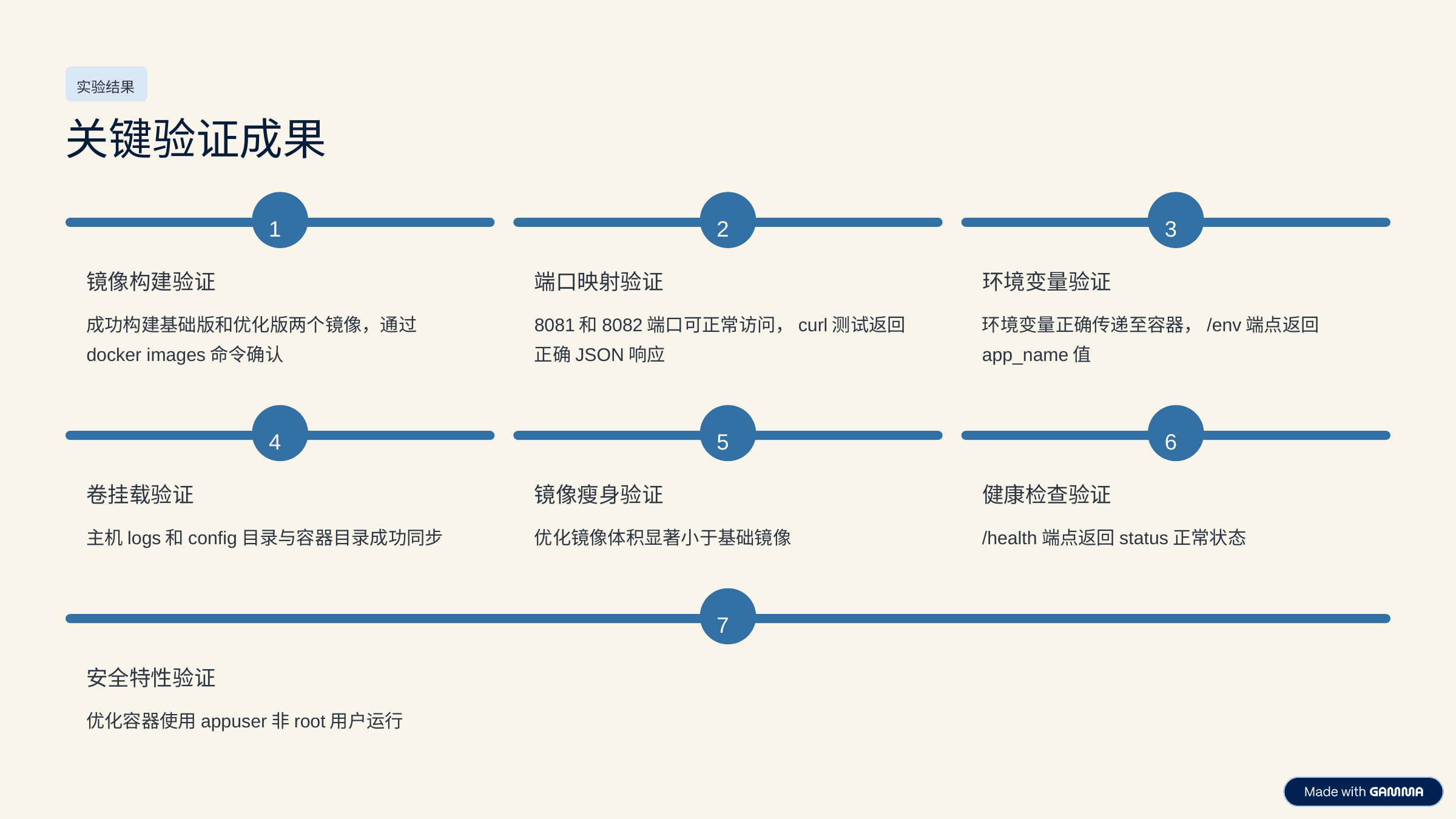

实验结果
关键验证成果

1
2
3

镜像构建验证
端口映射验证
环境变量验证
成功构建基础版和优化版两个镜像，通过docker images命令确认
8081和8082端口可正常访问，curl测试返回正确JSON响应
环境变量正确传递至容器，/env端点返回app_name值

4
5
6

卷挂载验证
镜像瘦身验证
健康检查验证
主机logs和config目录与容器目录成功同步
优化镜像体积显著小于基础镜像
/health端点返回status正常状态

7

安全特性验证
优化容器使用appuser非root用户运行